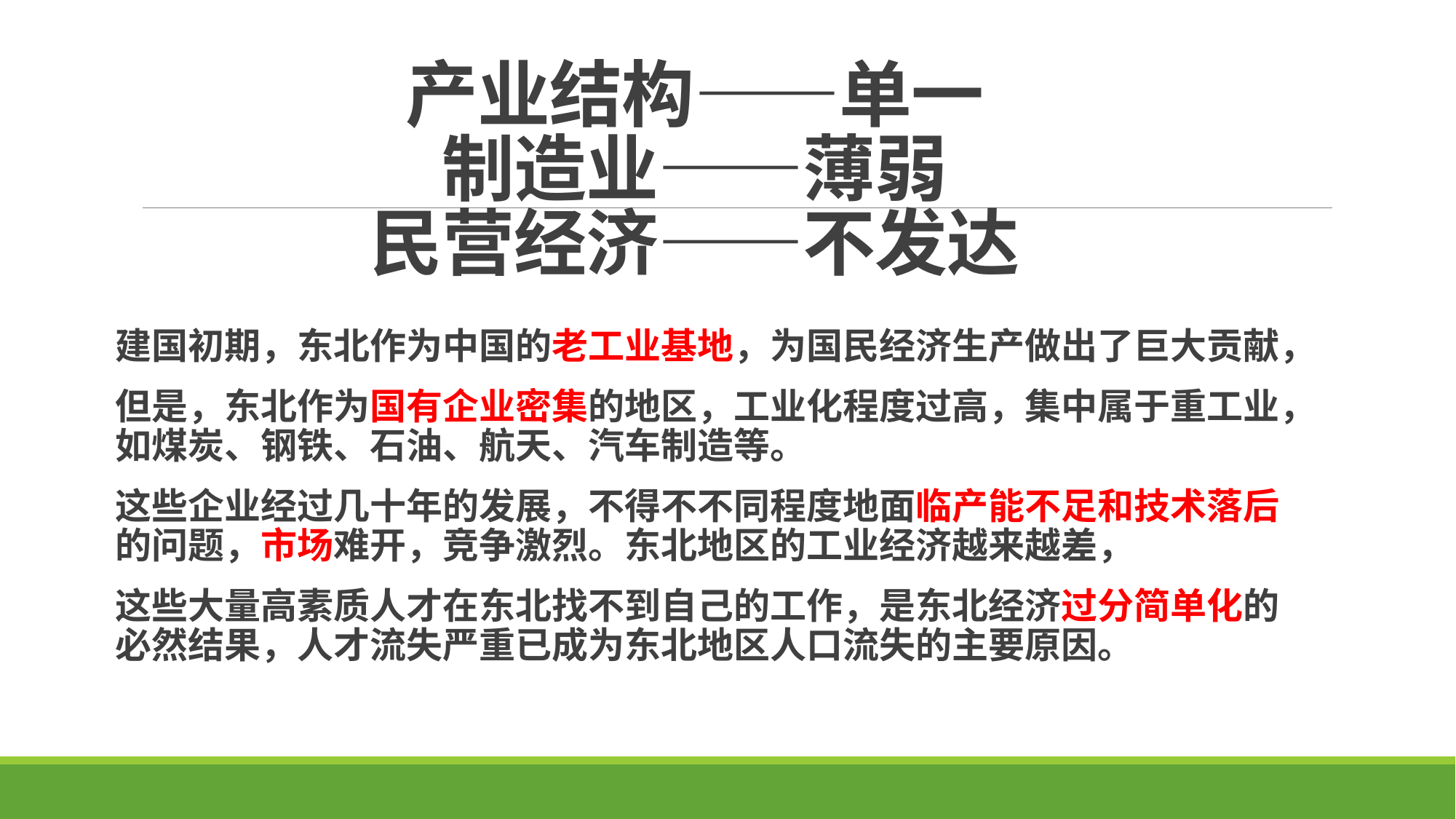

# 产业结构——单一 制造业——薄弱 民营经济——不发达
建国初期，东北作为中国的老工业基地，为国民经济生产做出了巨大贡献，
但是，东北作为国有企业密集的地区，工业化程度过高，集中属于重工业，如煤炭、钢铁、石油、航天、汽车制造等。
这些企业经过几十年的发展，不得不不同程度地面临产能不足和技术落后的问题，市场难开，竞争激烈。东北地区的工业经济越来越差，
这些大量高素质人才在东北找不到自己的工作，是东北经济过分简单化的必然结果，人才流失严重已成为东北地区人口流失的主要原因。